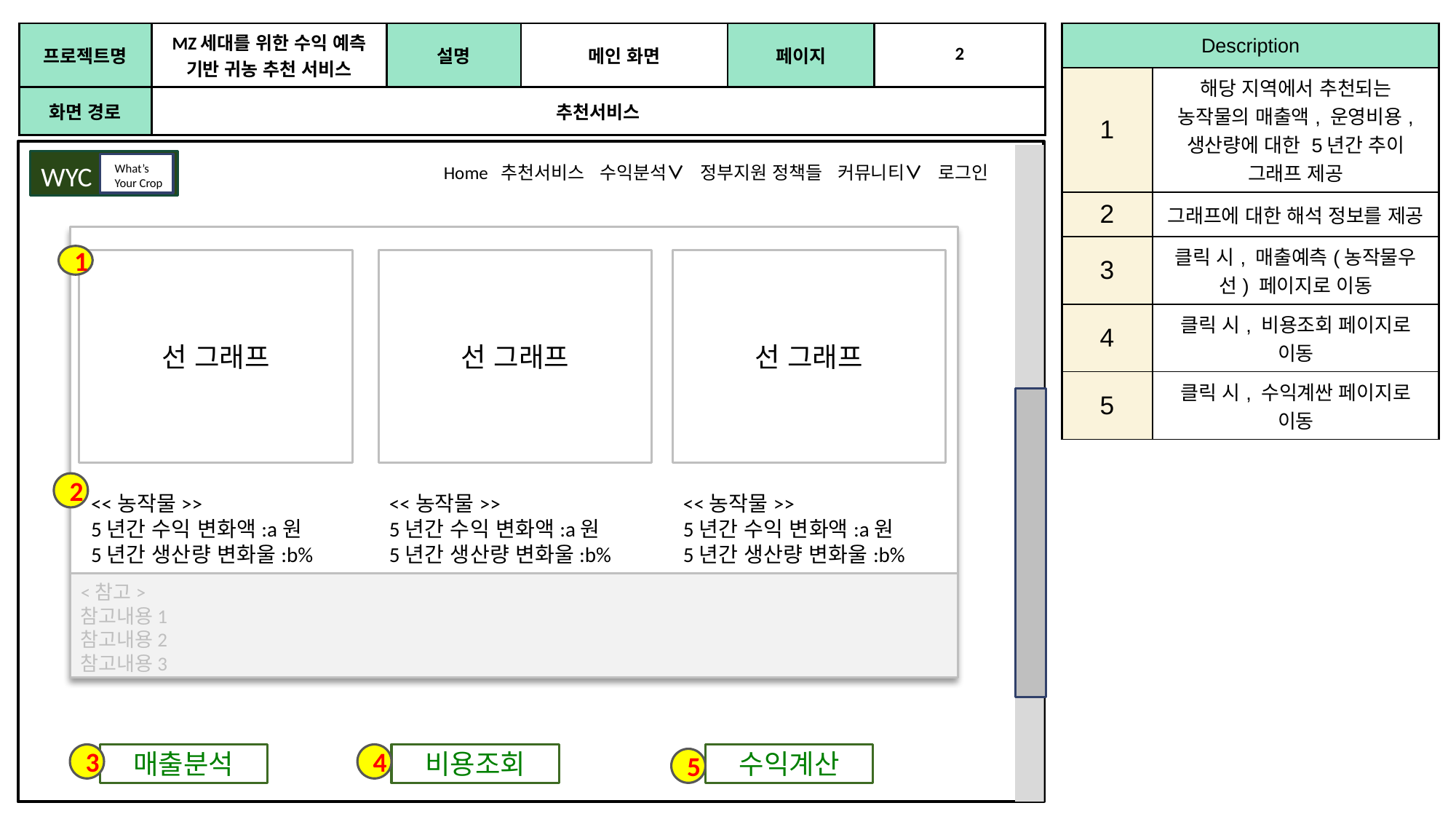

| 프로젝트명 | MZ세대를 위한 수익 예측 기반 귀농 추천 서비스 | 설명 | 메인 화면 | 페이지 | 2 |
| --- | --- | --- | --- | --- | --- |
| 화면 경로 | 추천서비스 | 메인 페이지 | 메인 페이지 | 메인 페이지 | 메인 페이지 |
| Description | 메뉴 아이콘 – 주요 서비스의 제목 목록을 생성 |
| --- | --- |
| 1 | 해당 지역에서 추천되는 농작물의 매출액, 운영비용, 생산량에 대한 5년간 추이 그래프 제공 |
| 2 | 그래프에 대한 해석 정보를 제공 |
| 3 | 클릭 시, 매출예측(농작물우선) 페이지로 이동 |
| 4 | 클릭 시, 비용조회 페이지로 이동 |
| 5 | 클릭 시, 수익계싼 페이지로 이동 |

WYC

What’s Your Crop
Home  추천서비스   수익분석∨   정부지원 정책들   커뮤니티∨   로그인

1
선 그래프
선 그래프
선 그래프

2
<<농작물>>
5년간 수익 변화액:a원
5년간 생산량 변화울:b%
<<농작물>>
5년간 수익 변화액:a원
5년간 생산량 변화울:b%
<<농작물>>
5년간 수익 변화액:a원
5년간 생산량 변화울:b%

<참고>
참고내용1
참고내용2
참고내용3

3
매출분석
4
비용조회
수익계산
5